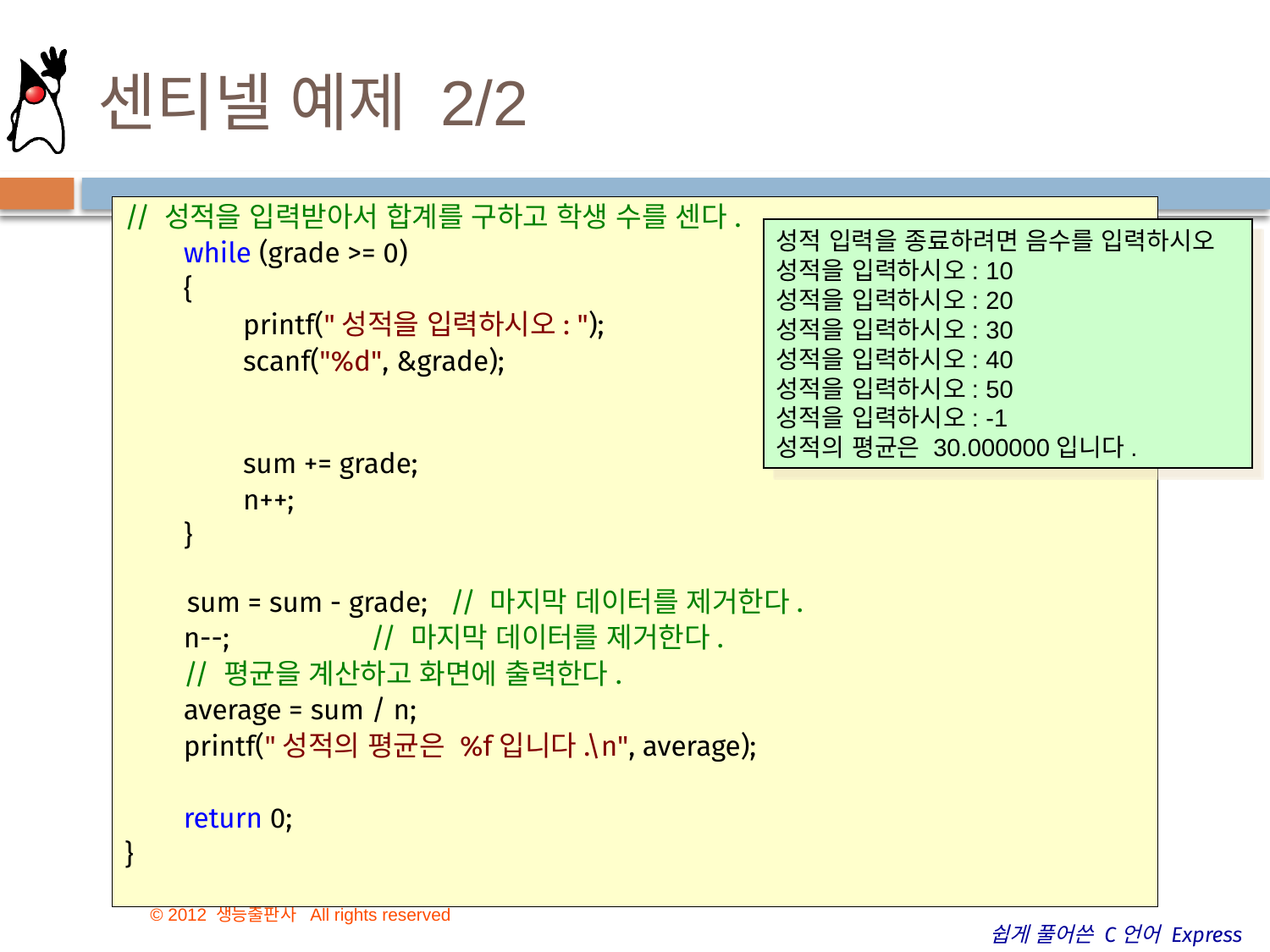

# 센티넬 예제 2/2
// 성적을 입력받아서 합계를 구하고 학생 수를 센다.
        while (grade >= 0)
        {
                printf("성적을 입력하시오: ");
                scanf("%d", &grade);

                sum += grade;
                n++;
        }
  sum = sum - grade;   // 마지막 데이터를 제거한다.
        n--;                   // 마지막 데이터를 제거한다.
        // 평균을 계산하고 화면에 출력한다.
        average = sum / n;
        printf("성적의 평균은 %f입니다.\n", average);

        return 0;
}
성적 입력을 종료하려면 음수를 입력하시오
성적을 입력하시오: 10
성적을 입력하시오: 20
성적을 입력하시오: 30
성적을 입력하시오: 40
성적을 입력하시오: 50
성적을 입력하시오: -1
성적의 평균은 30.000000입니다.